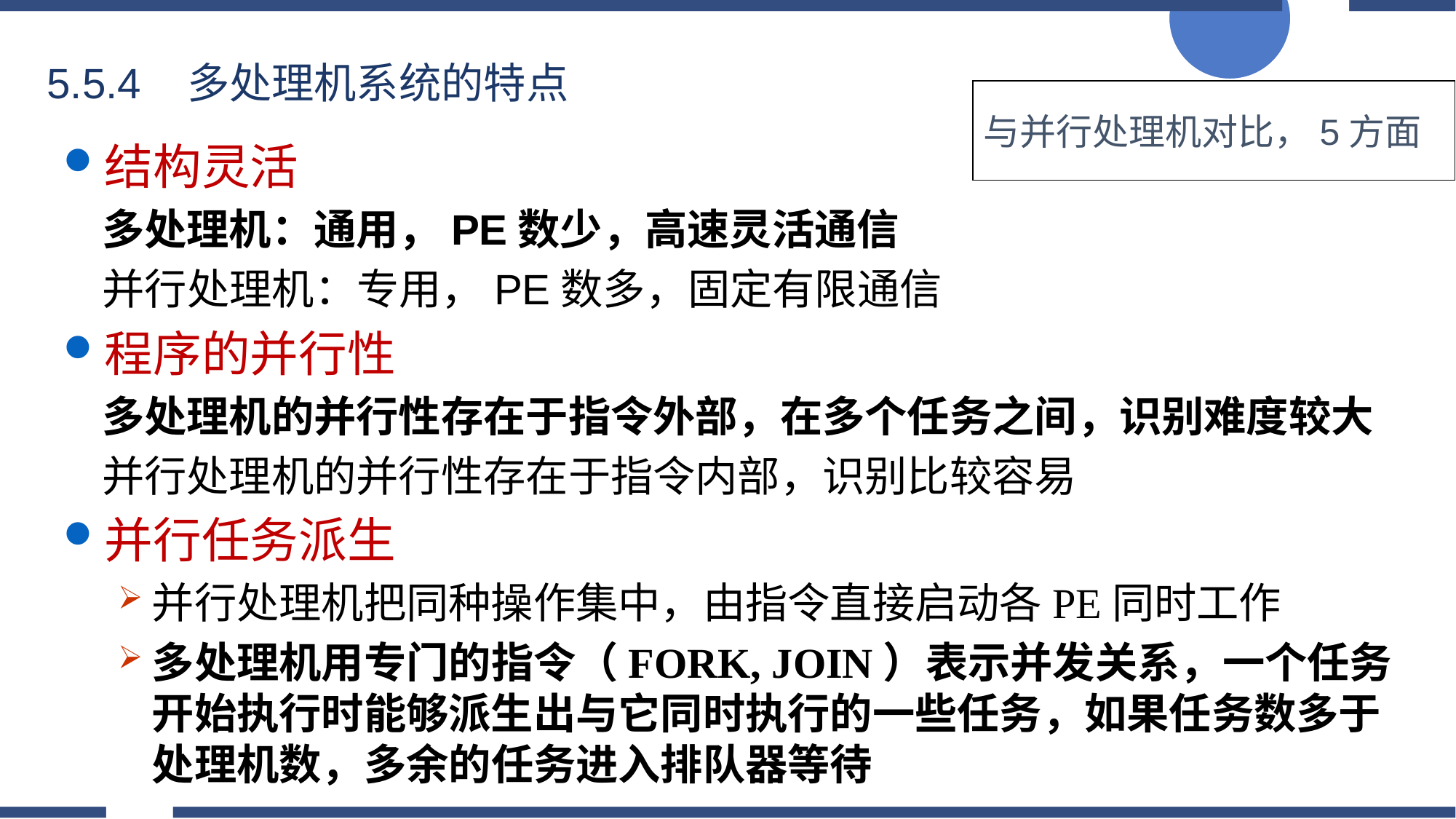

5.5.4   多处理机系统的特点
与并行处理机对比，5方面
结构灵活
   多处理机：通用，PE数少，高速灵活通信
   并行处理机：专用，PE数多，固定有限通信
程序的并行性
   多处理机的并行性存在于指令外部，在多个任务之间，识别难度较大
   并行处理机的并行性存在于指令内部，识别比较容易
并行任务派生
并行处理机把同种操作集中，由指令直接启动各PE同时工作
多处理机用专门的指令（FORK, JOIN）表示并发关系，一个任务开始执行时能够派生出与它同时执行的一些任务，如果任务数多于处理机数，多余的任务进入排队器等待